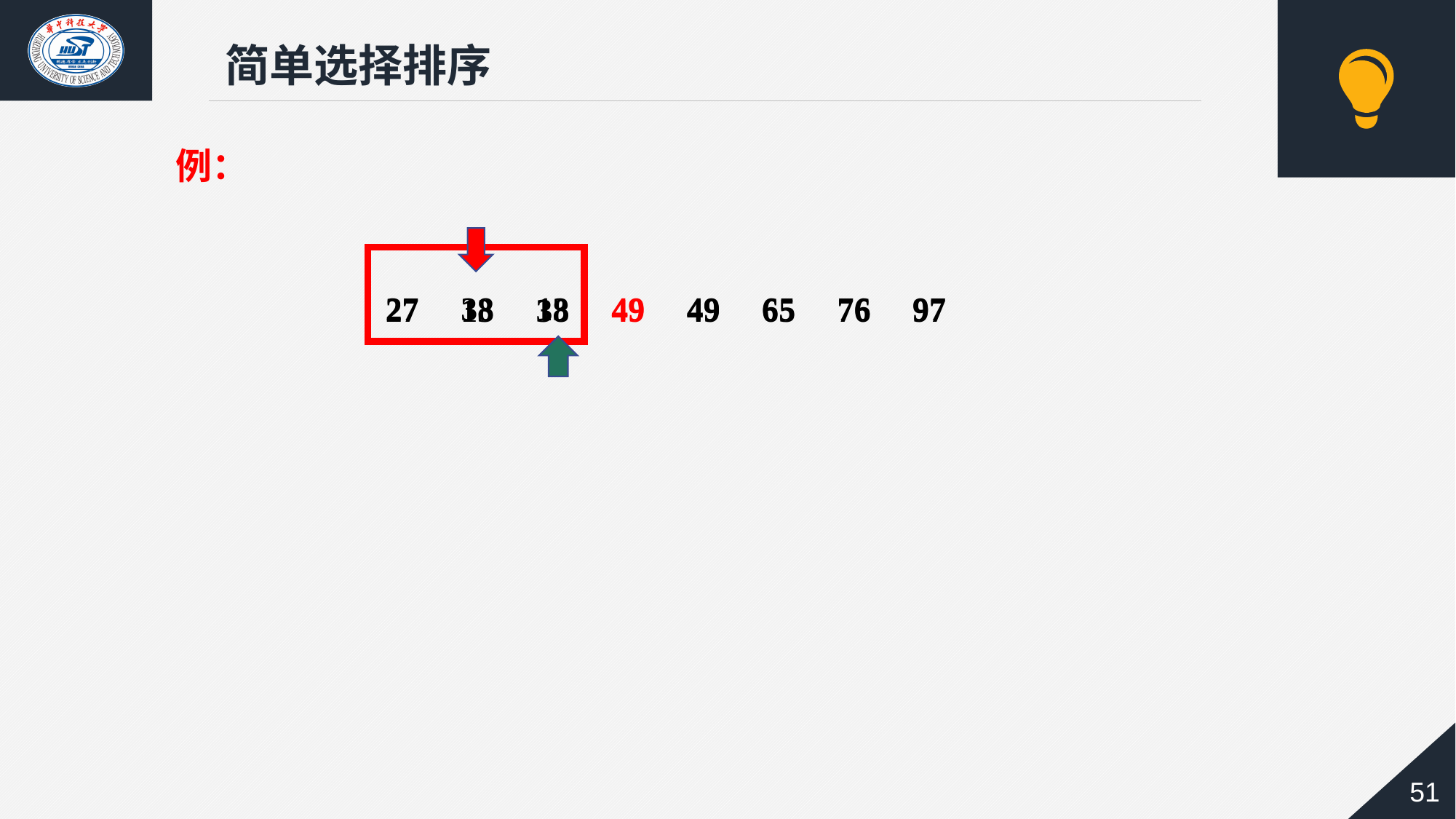

简单选择排序

例：

27     38     13     49     49     65     76     97
27     13     38     49     49     65     76     97